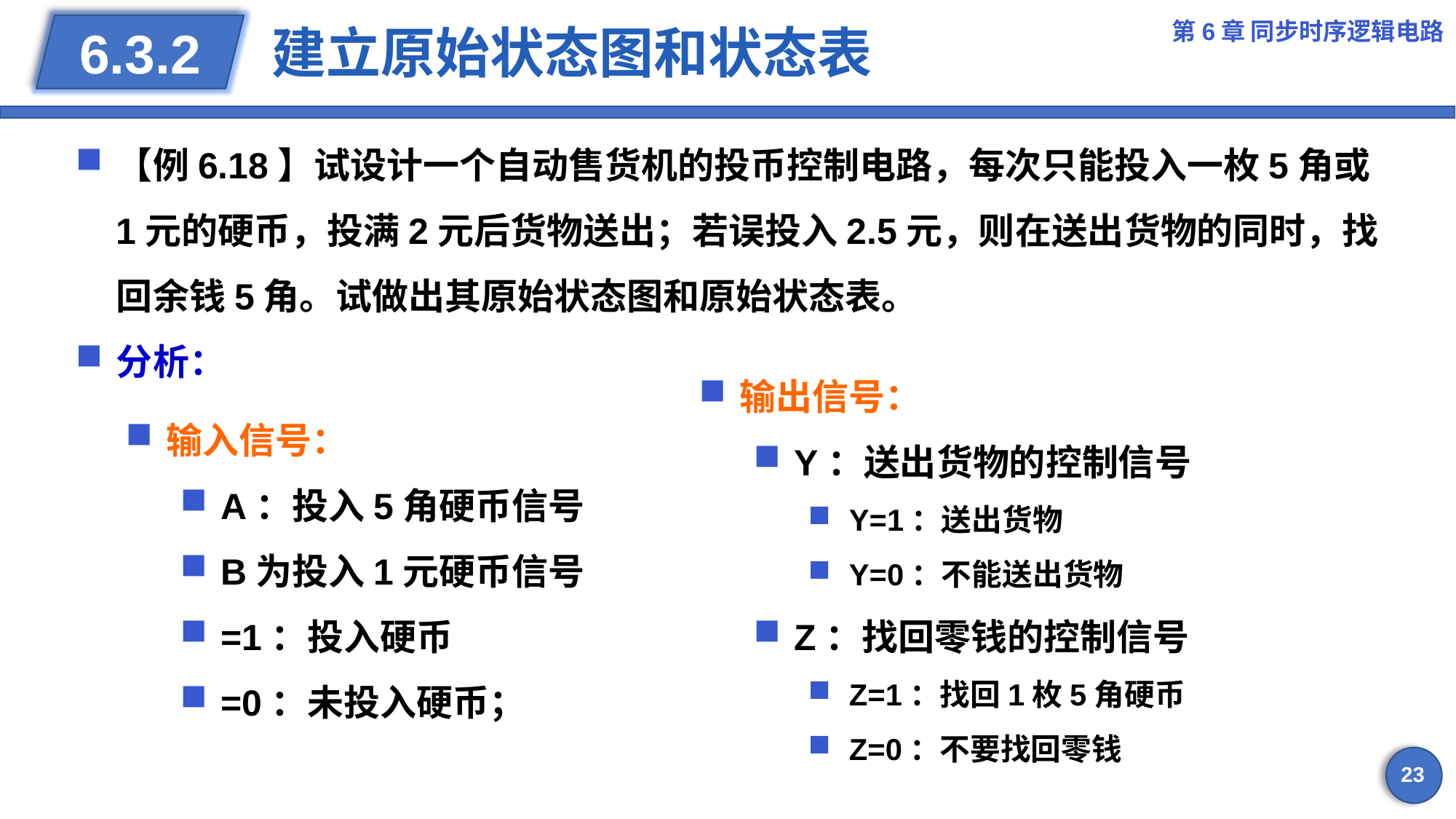

第6章 同步时序逻辑电路
# 建立原始状态图和状态表
6.3.2
【例6.18】试设计一个自动售货机的投币控制电路，每次只能投入一枚5角或1元的硬币，投满2元后货物送出；若误投入2.5元，则在送出货物的同时，找回余钱5角。试做出其原始状态图和原始状态表。
分析：
输出信号：
Y：送出货物的控制信号
Y=1：送出货物
Y=0：不能送出货物
Z：找回零钱的控制信号
Z=1：找回1枚5角硬币
Z=0：不要找回零钱
输入信号：
A：投入5角硬币信号
B为投入1元硬币信号
=1：投入硬币
=0：未投入硬币；
23